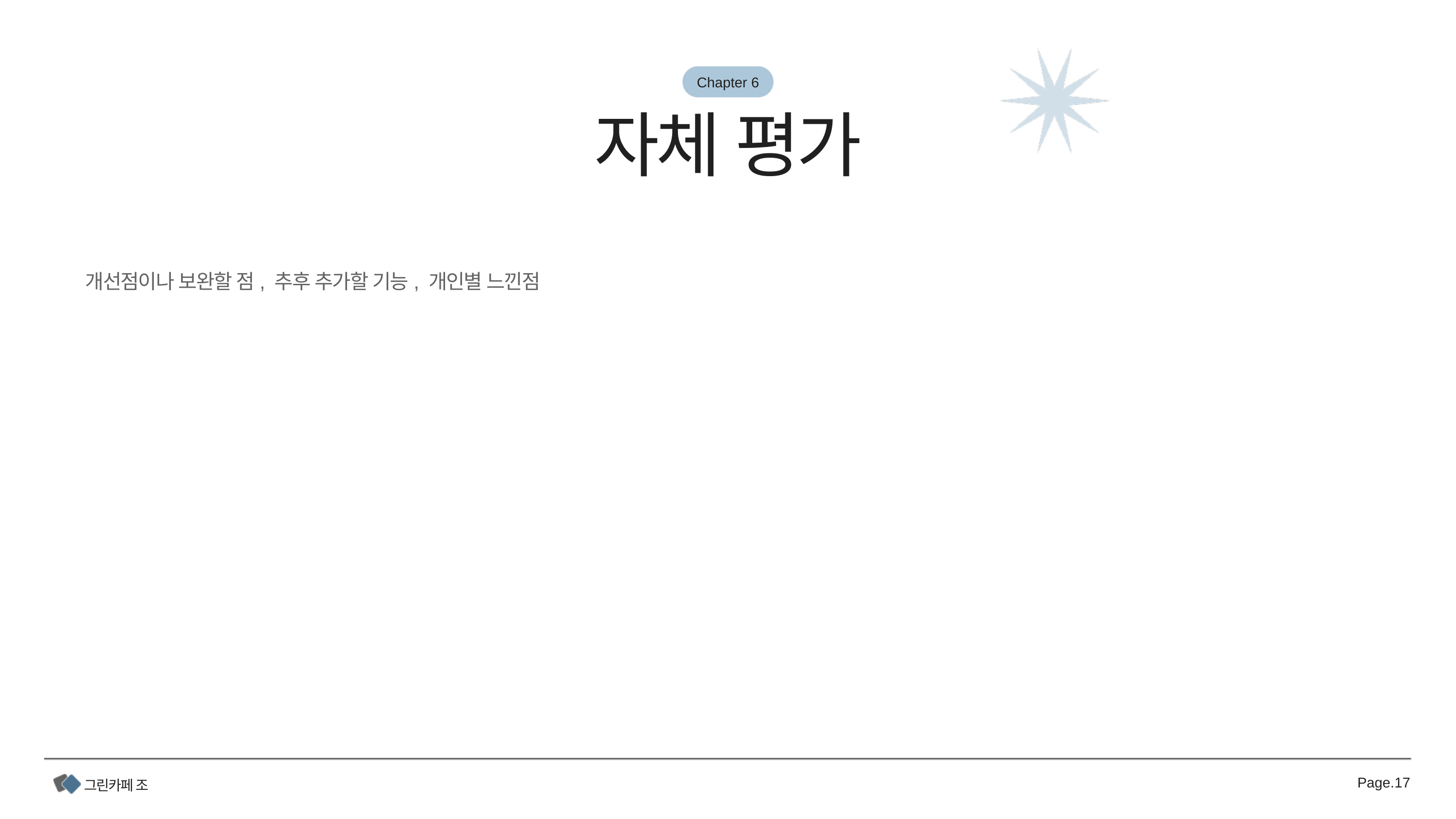

개선점이나 보완할 점, 추후 추가할 기능, 개인별 느낀점
Page.17